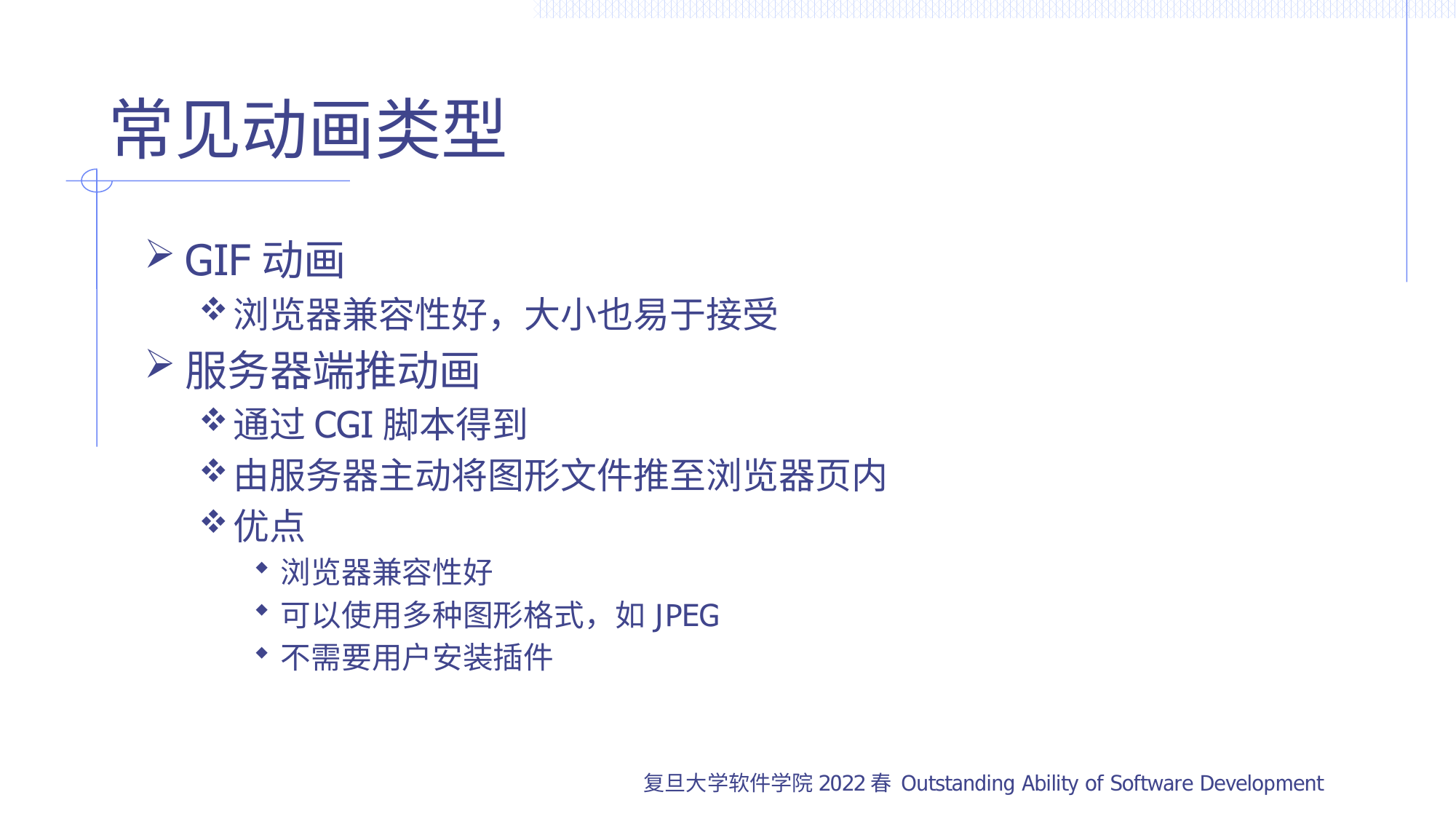

# 常见动画类型
GIF动画
浏览器兼容性好，大小也易于接受
服务器端推动画
通过CGI脚本得到
由服务器主动将图形文件推至浏览器页内
优点
浏览器兼容性好
可以使用多种图形格式，如JPEG
不需要用户安装插件